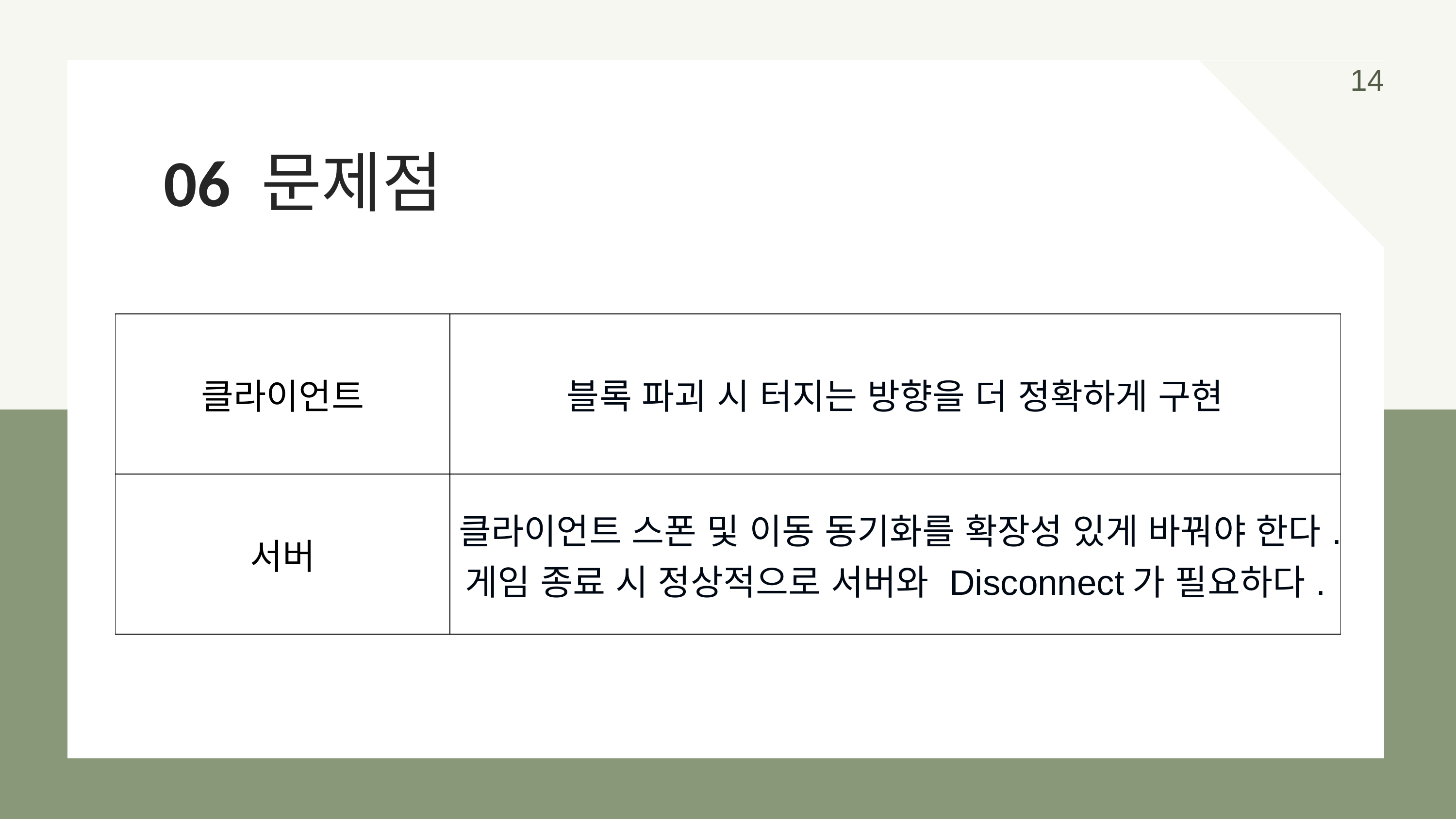

14
06 문제점
| 클라이언트 | 블록 파괴 시 터지는 방향을 더 정확하게 구현 |
| --- | --- |
| 서버 | 클라이언트 스폰 및 이동 동기화를 확장성 있게 바꿔야 한다. 게임 종료 시 정상적으로 서버와 Disconnect가 필요하다. |